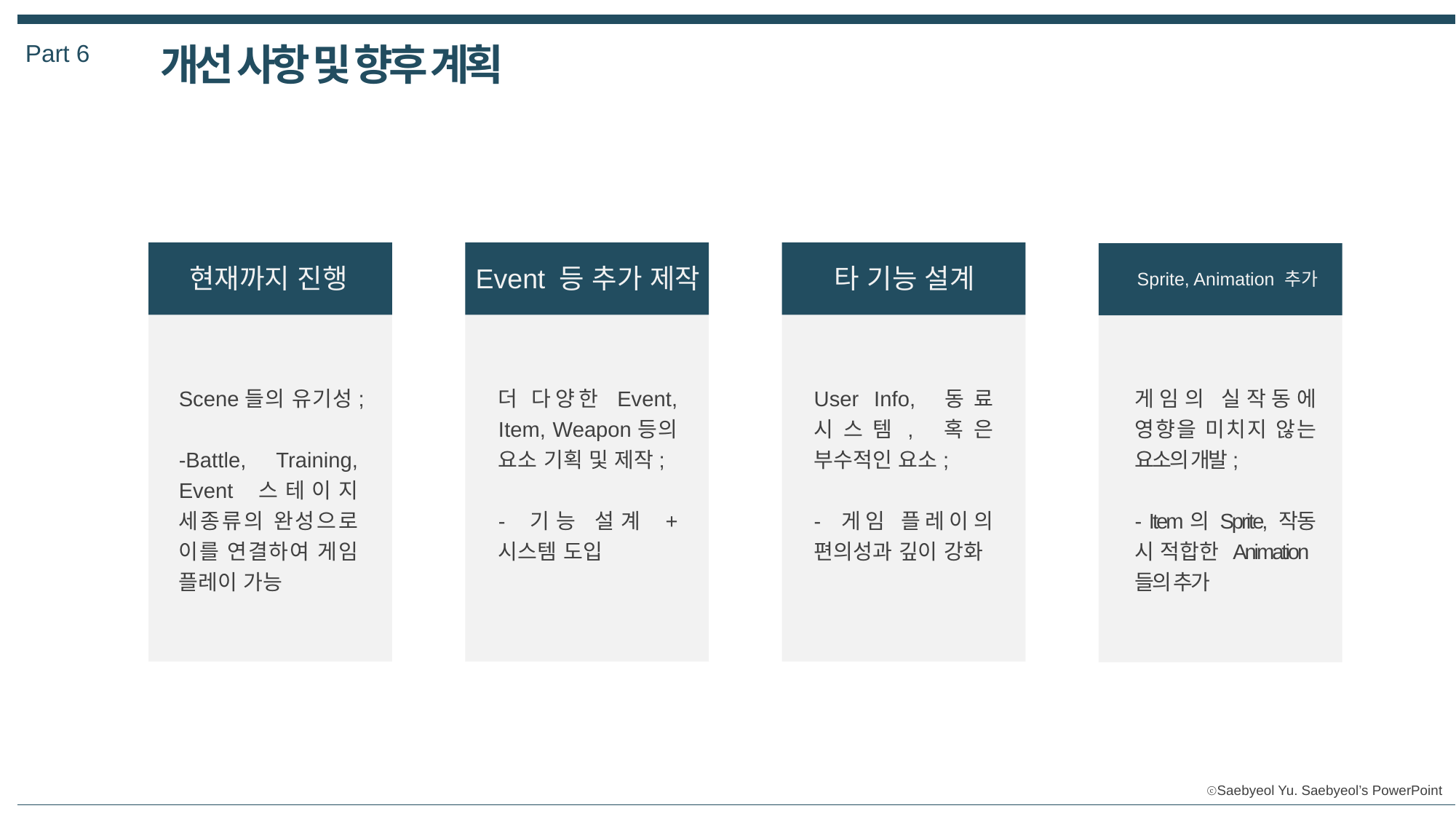

Part 6
개선 사항 및 향후 계획

현재까지 진행
Event 등 추가 제작
타 기능 설계
Sprite, Animation 추가
Scene들의 유기성;

-Battle, Training, Event 스테이지 세종류의 완성으로 이를 연결하여 게임 플레이 가능
게임의 실작동에 영향을 미치지 않는 요소의 개발;

-  Item의 Sprite, 작동 시 적합한 Animation들의 추가
더 다양한 Event, Item, Weapon등의 요소 기획 및 제작;

- 기능 설계 + 시스템 도입
User Info, 동료 시스템, 혹은 부수적인 요소;

- 게임 플레이의 편의성과 깊이 강화